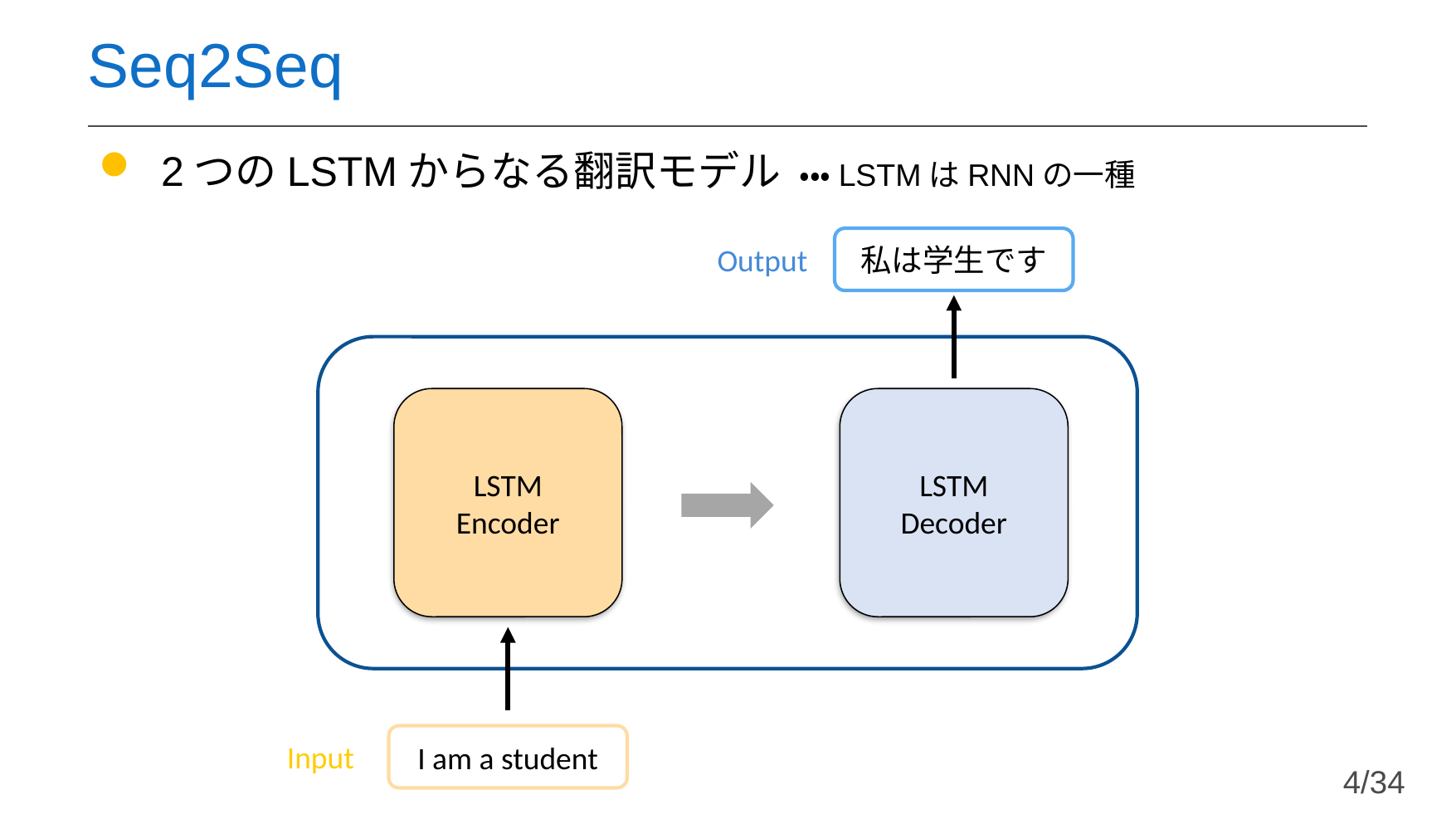

# Seq2Seq
2つのLSTMからなる翻訳モデル  ・・・LSTMはRNNの一種
私は学生です
Output

LSTM
Encoder
LSTM
Decoder

I am a student
Input
4/34